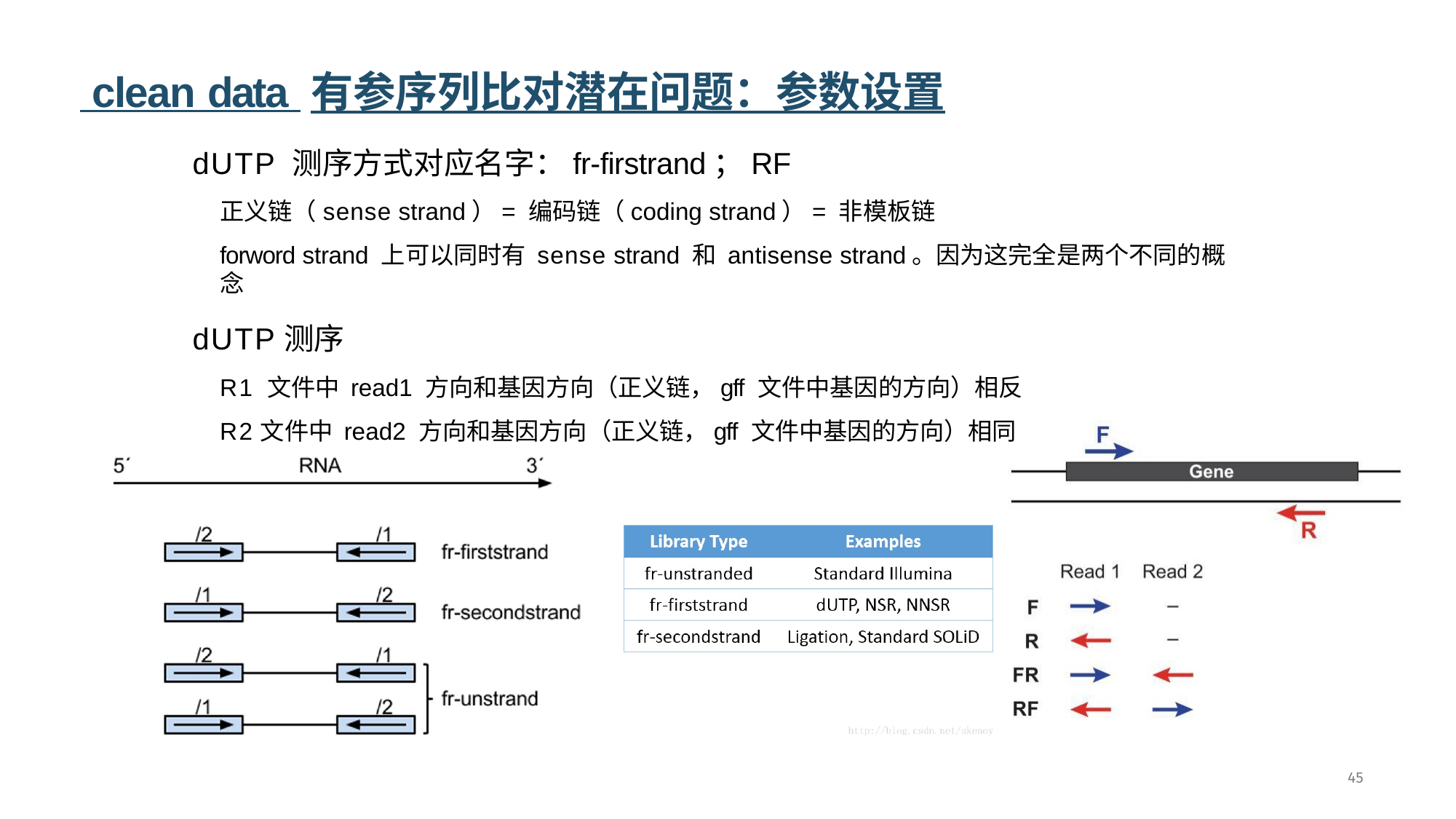

# clean data 有参序列比对潜在问题：参数设置
dUTP 测序方式对应名字：fr-firstrand；RF
正义链（sense strand）= 编码链（coding strand）= 非模板链
forword strand 上可以同时有 sense strand 和 antisense strand。因为这完全是两个不同的概念
dUTP测序
R1 文件中 read1 方向和基因方向（正义链，gff 文件中基因的方向）相反
R2文件中 read2 方向和基因方向（正义链，gff 文件中基因的方向）相同

45